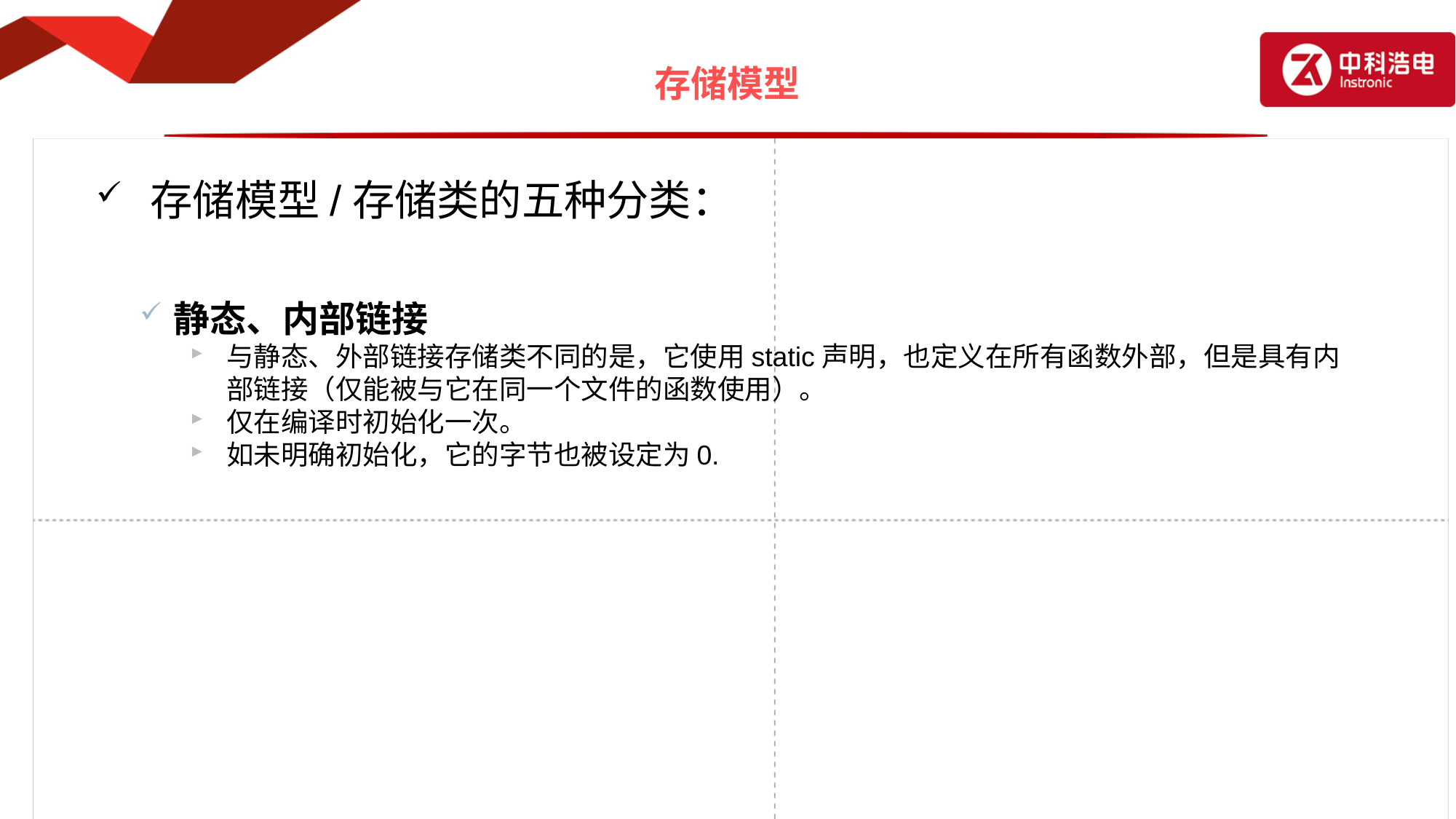

# 存储模型
存储模型/存储类的五种分类：

静态、内部链接
与静态、外部链接存储类不同的是，它使用static声明，也定义在所有函数外部，但是具有内部链接（仅能被与它在同一个文件的函数使用）。
仅在编译时初始化一次。
如未明确初始化，它的字节也被设定为0.